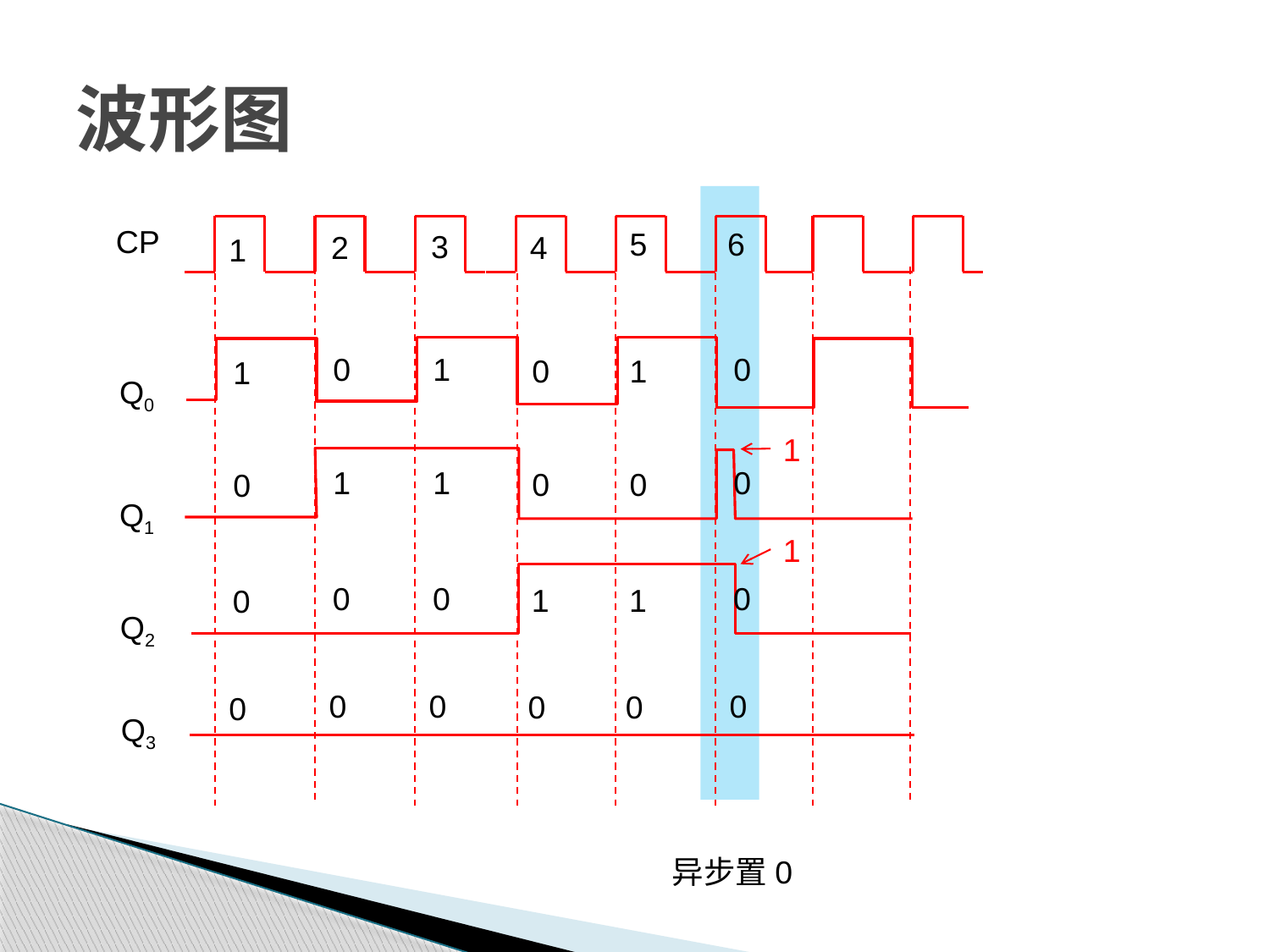

# 波形图

CP
5
3
2
4
1
6

0
1
0
0
1
1
Q0
1
1

1
1
0
0
0
0
Q1

0
0
0
1
1
0
Q2
0
0
0
0
0
0
Q3

异步置0